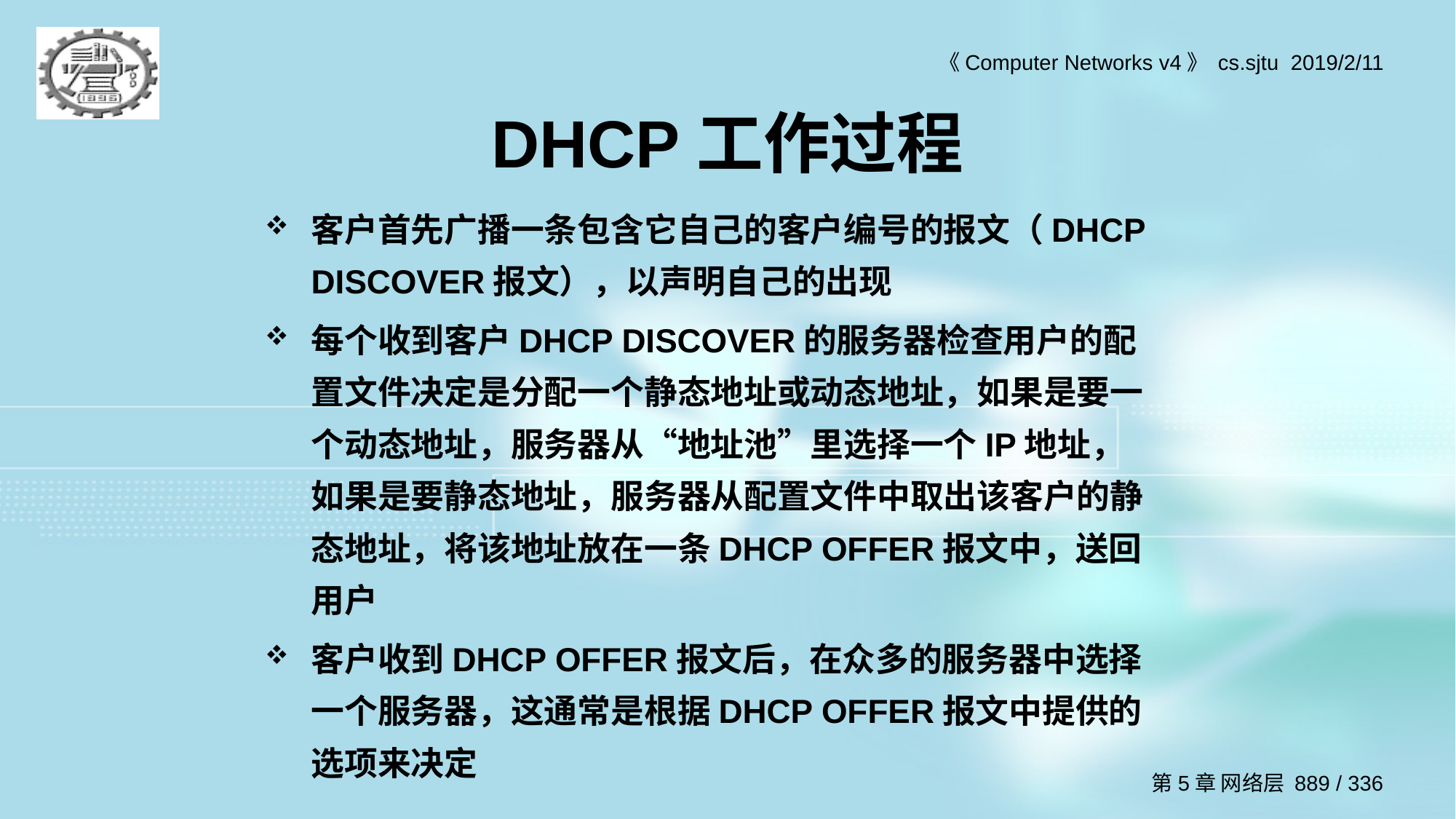

# DHCP工作过程
客户首先广播一条包含它自己的客户编号的报文（DHCP DISCOVER报文），以声明自己的出现
每个收到客户DHCP DISCOVER的服务器检查用户的配置文件决定是分配一个静态地址或动态地址，如果是要一个动态地址，服务器从“地址池”里选择一个IP地址，如果是要静态地址，服务器从配置文件中取出该客户的静态地址，将该地址放在一条DHCP OFFER报文中，送回用户
客户收到DHCP OFFER报文后，在众多的服务器中选择一个服务器，这通常是根据DHCP OFFER报文中提供的选项来决定